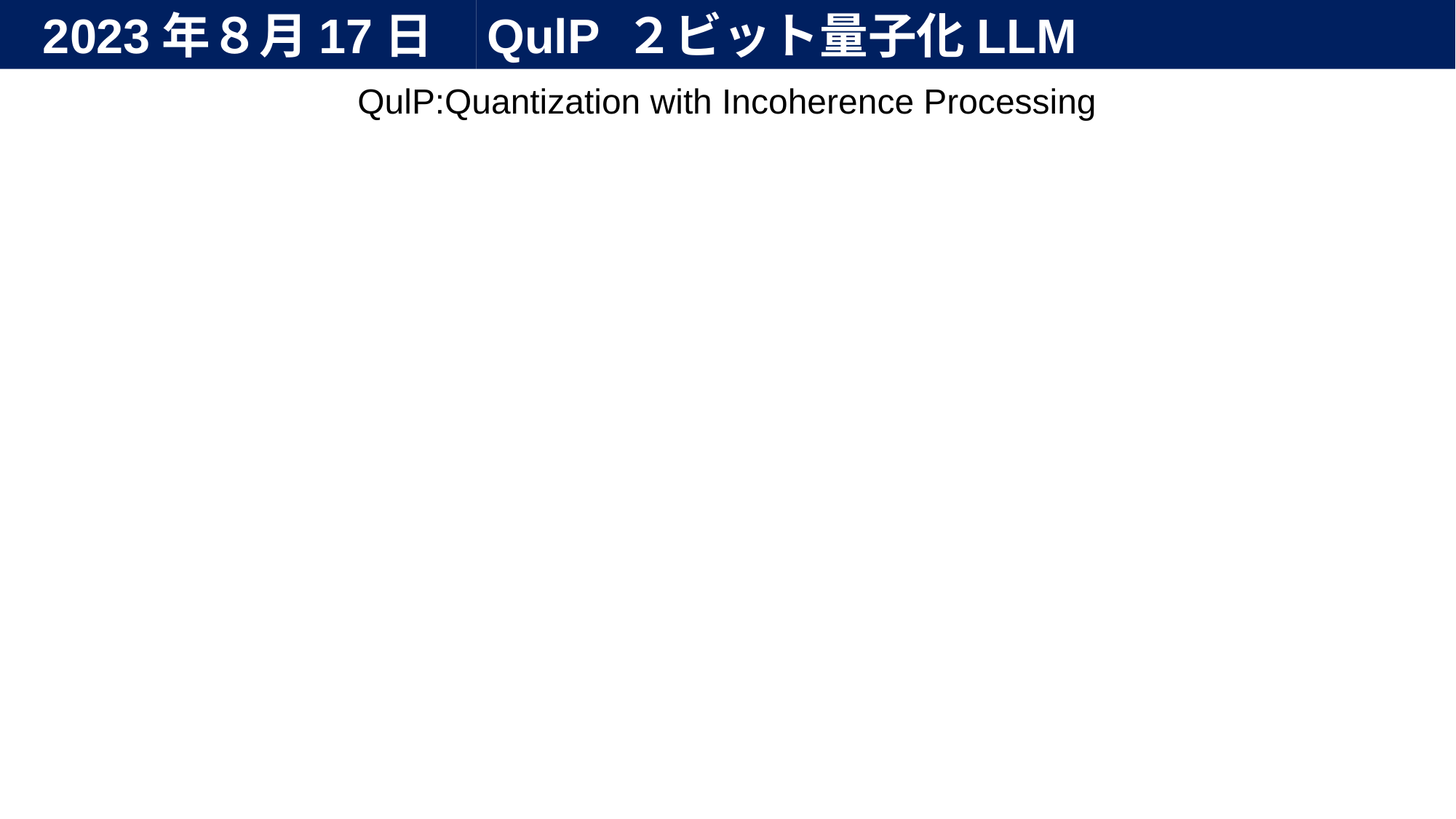

2023年８月17日
QulP ２ビット量子化LLM
QulP:Quantization with Incoherence Processing